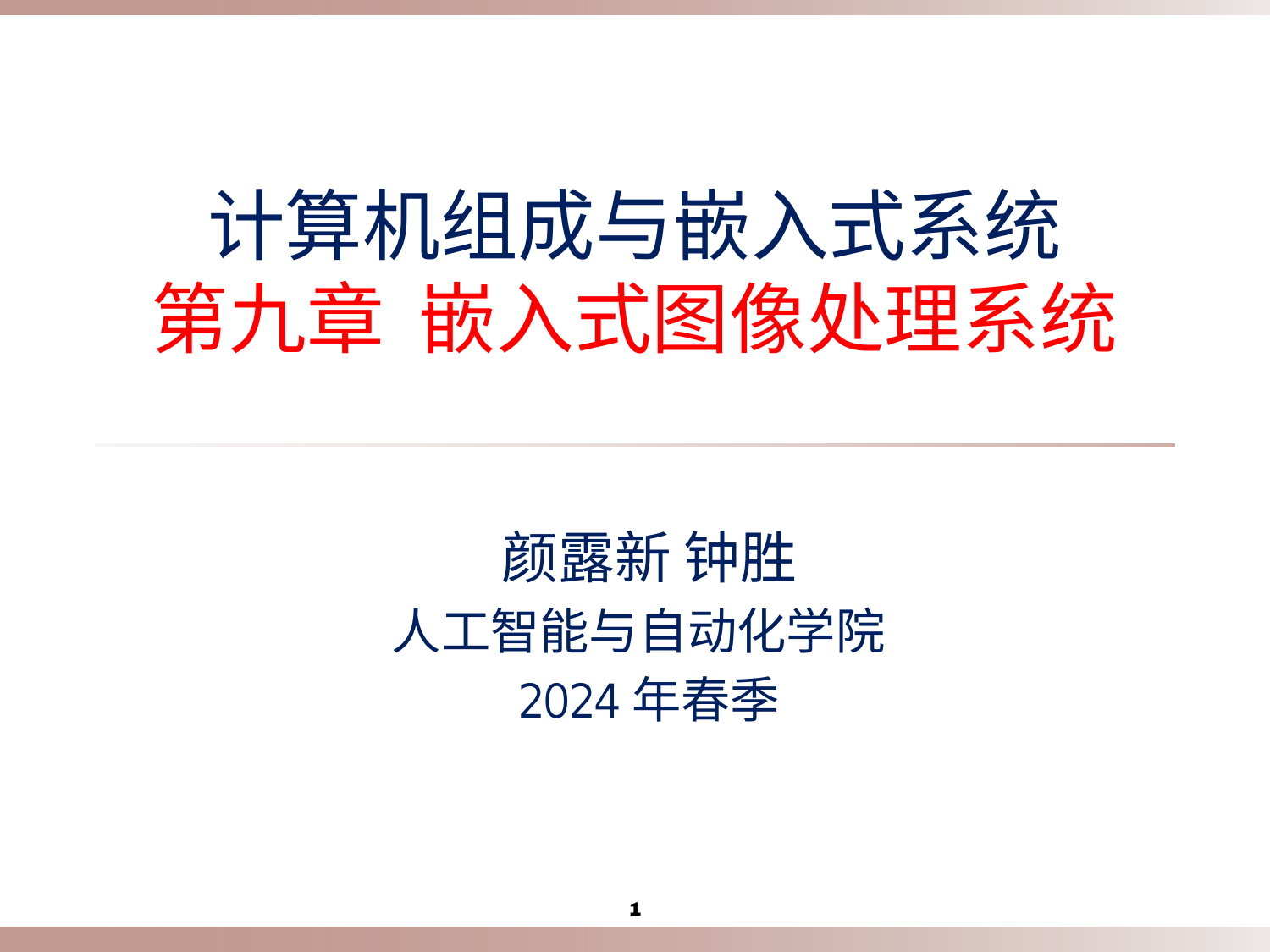

# 计算机组成与嵌入式系统 第九章  嵌入式图像处理系统
颜露新 钟胜
人工智能与自动化学院
2024年春季
1